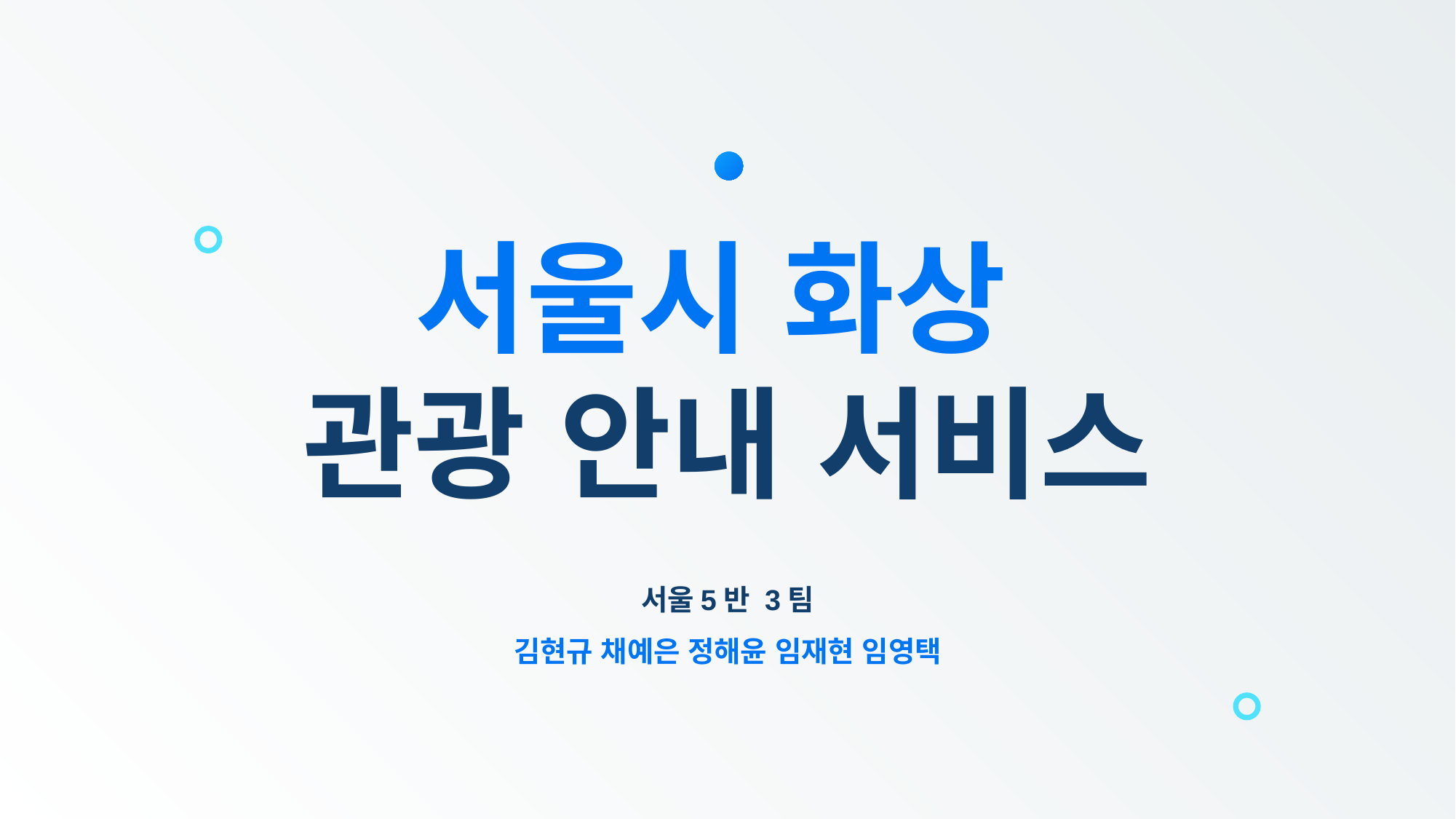

# 서울시 화상
관광 안내 서비스
서울5반 3팀
김현규 채예은 정해윤 임재현 임영택